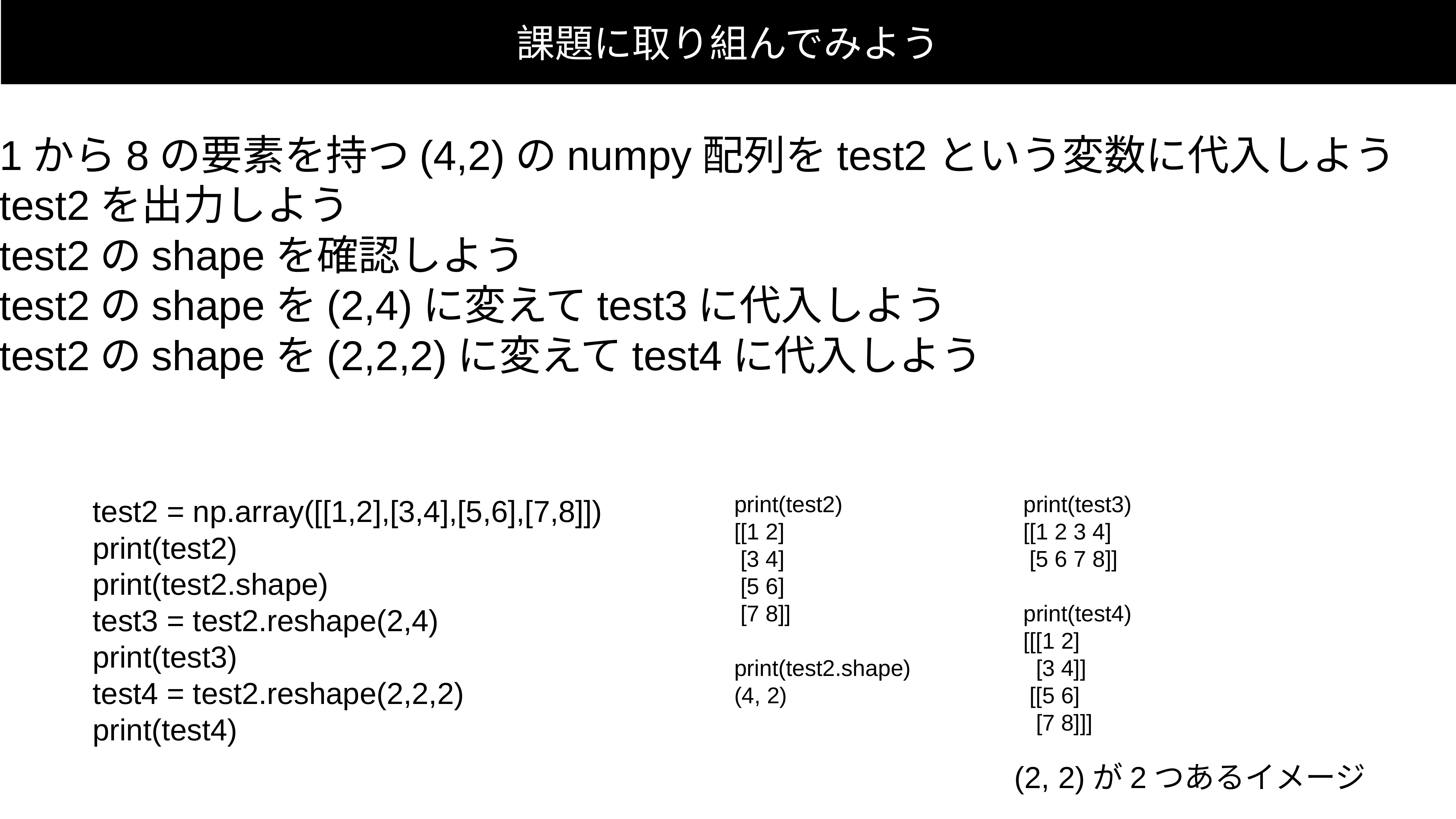

課題に取り組んでみよう
#1から8の要素を持つ(4,2)のnumpy配列をtest2という変数に代入しよう
#test2を出力しよう
#test2のshapeを確認しよう
#test2のshapeを(2,4)に変えてtest3に代入しよう
#test2のshapeを(2,2,2)に変えてtest4に代入しよう
print(test2)
[[1 2]
 [3 4]
 [5 6]
 [7 8]]

print(test2.shape)
(4, 2)

print(test3)
[[1 2 3 4]
 [5 6 7 8]]

print(test4)
[[[1 2]
  [3 4]]
 [[5 6]
  [7 8]]]
test2 = np.array([[1,2],[3,4],[5,6],[7,8]])
print(test2)
print(test2.shape)
test3 = test2.reshape(2,4)
print(test3)
test4 = test2.reshape(2,2,2)
print(test4)
(2, 2)が2つあるイメージ